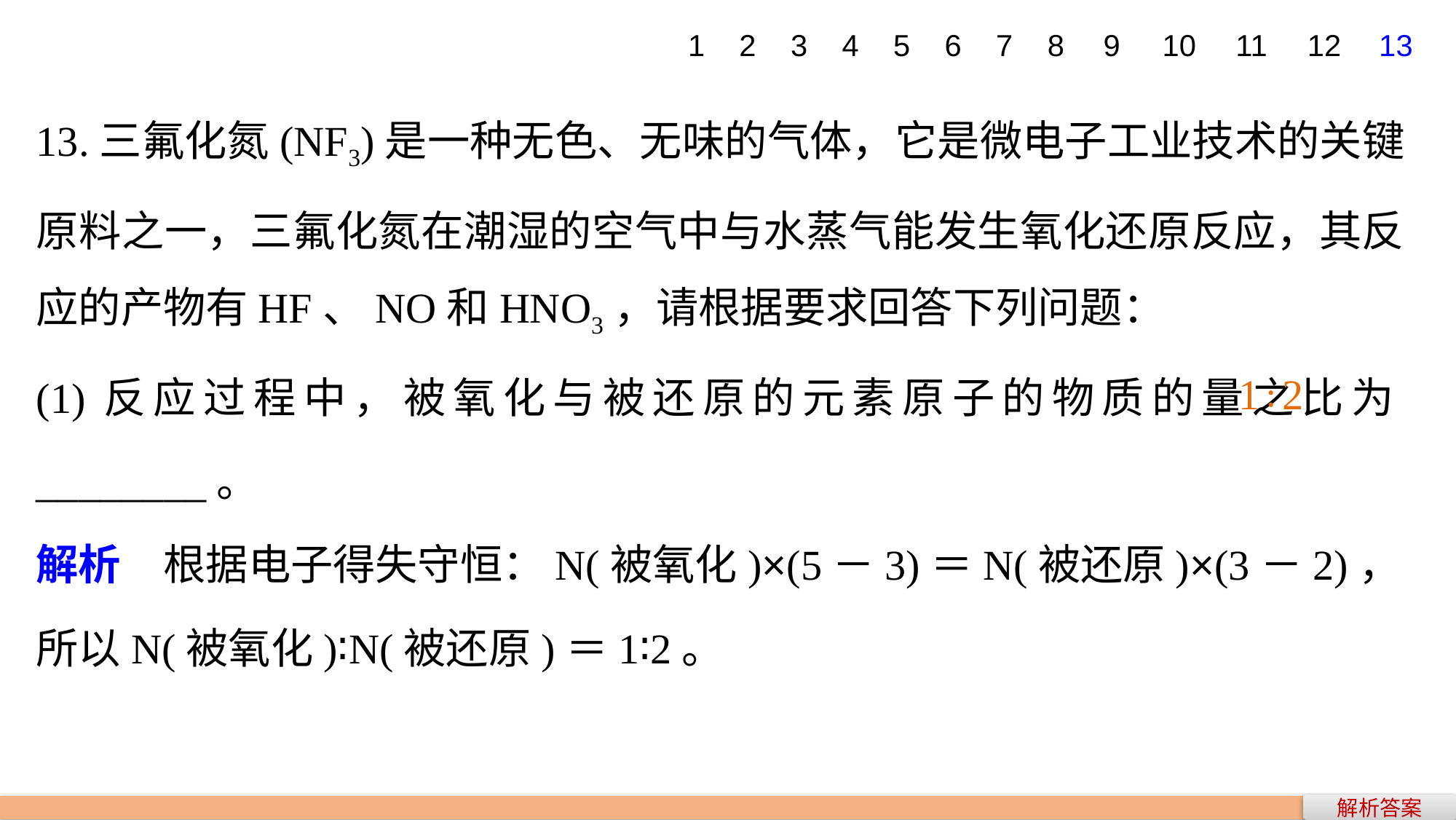

1
2
3
4
5
6
7
8
9
10
11
12
13
13.三氟化氮(NF3)是一种无色、无味的气体，它是微电子工业技术的关键原料之一，三氟化氮在潮湿的空气中与水蒸气能发生氧化还原反应，其反应的产物有HF、NO和HNO3，请根据要求回答下列问题：
(1)反应过程中，被氧化与被还原的元素原子的物质的量之比为________。
解析　根据电子得失守恒：N(被氧化)×(5－3)＝N(被还原)×(3－2)，
所以N(被氧化)∶N(被还原)＝1∶2。
1∶2
解析答案